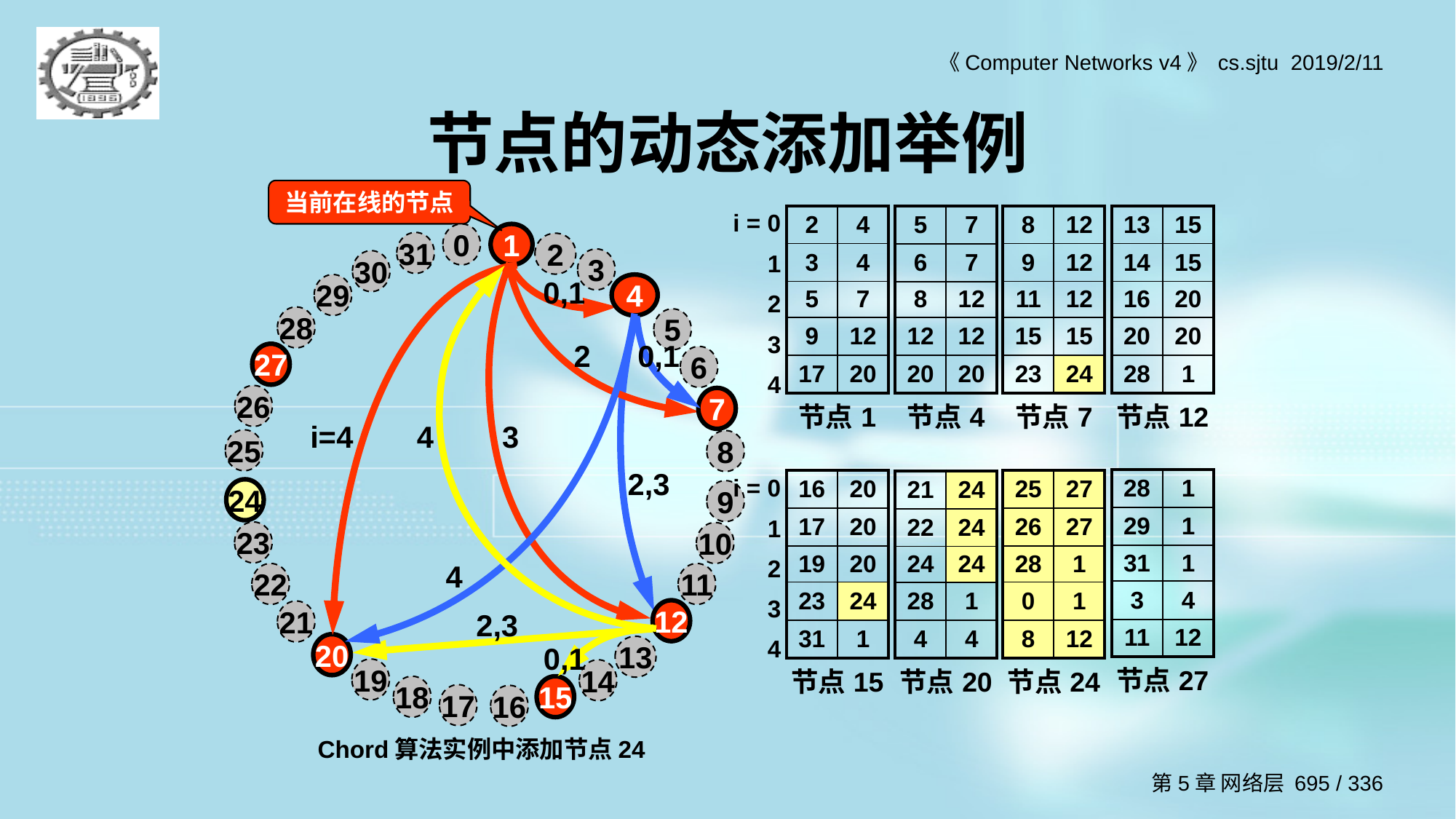

# 节点的动态添加举例
当前在线的节点
| i = 0 |
| --- |
| 1 |
| 2 |
| 3 |
| 4 |
| 2 | 4 |
| --- | --- |
| 3 | 4 |
| 5 | 7 |
| 9 | 12 |
| 17 | 20 |
| 节点1 |  |
| 8 | 12 |
| --- | --- |
| 9 | 12 |
| 11 | 12 |
| 15 | 15 |
| 23 | 24 |
| 节点7 |  |
| 13 | 15 |
| --- | --- |
| 14 | 15 |
| 16 | 20 |
| 20 | 20 |
| 28 | 1 |
| 节点12 |  |
| 5 | 7 |
| --- | --- |
| 6 | 7 |
| 8 | 12 |
| 12 | 12 |
| 20 | 20 |
| 节点4 |  |
0
1

31
2

3
30

0,1
29
4

28
5

2
0,1
27
6
26
7
i=4
4
3
25
8
2,3
| 28 | 1 |
| --- | --- |
| 29 | 1 |
| 31 | 1 |
| 3 | 4 |
| 11 | 12 |
| 节点27 |  |
| i = 0 |
| --- |
| 1 |
| 2 |
| 3 |
| 4 |
| 16 | 20 |
| --- | --- |
| 17 | 20 |
| 19 | 20 |
| 23 | 24 |
| 31 | 1 |
| 节点15 |  |
| 25 | 27 |
| --- | --- |
| 26 | 27 |
| 28 | 1 |
| 0 | 1 |
| 8 | 12 |
| 节点24 |  |
| 21 | 24 |
| --- | --- |
| 22 | 24 |
| 24 | 24 |
| 28 | 1 |
| 4 | 4 |
| 节点20 |  |
24
9
23
10
4
22
11
12
21
2,3

0,1
20
13
19
14
18
15
17
16
Chord算法实例中添加节点24